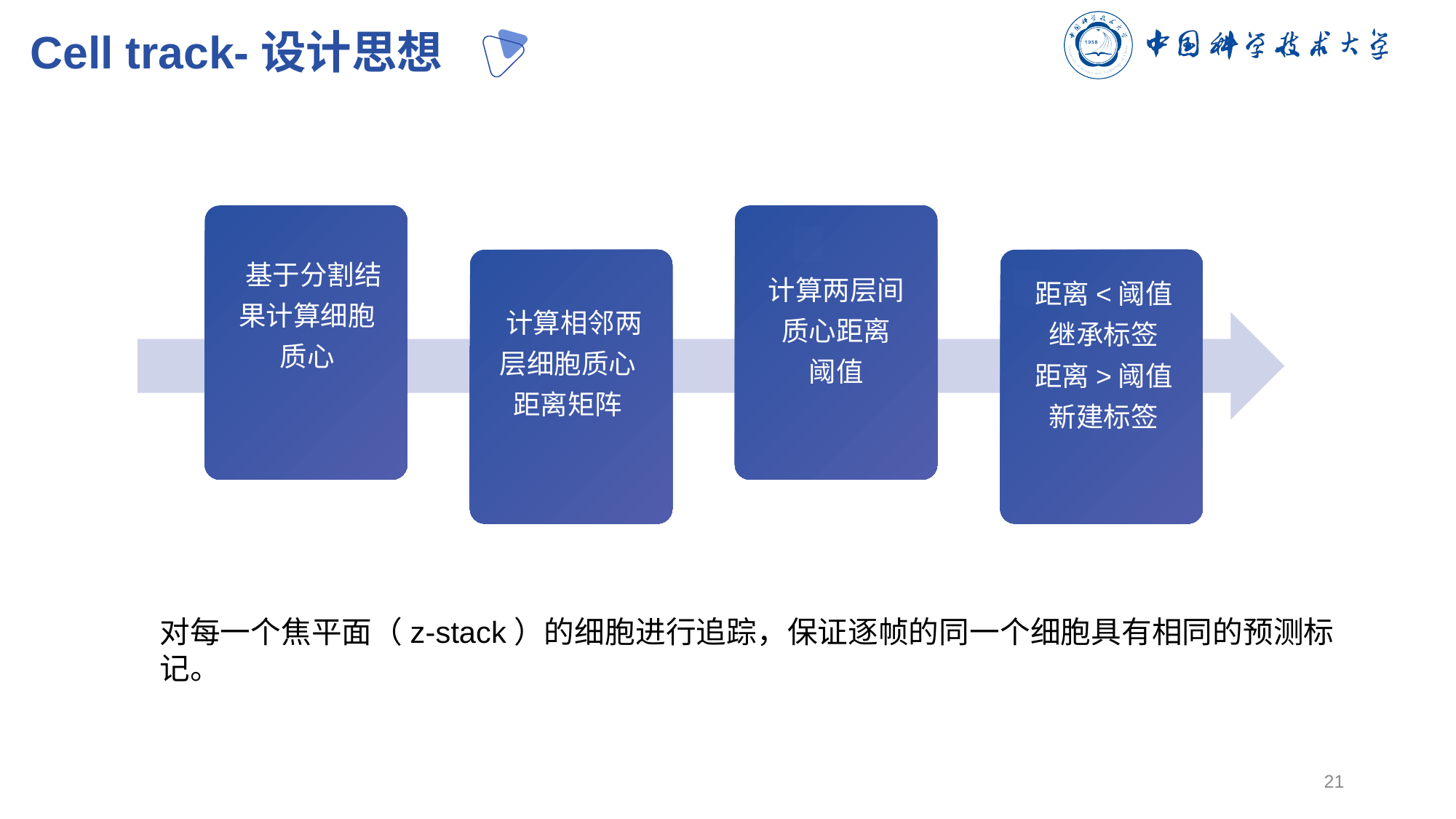

Cell track-设计思想

 基于分割结果计算细胞质心

计算两层间
质心距离
阈值

距离<阈值 继承标签
距离>阈值 新建标签

 计算相邻两层细胞质心距离矩阵

提高材料转化率
请在此输入具体的内容，内容应当精炼简洁，便于读者快速把握信息。
52
适当对内容进行分段，可增加信息的可阅读性。
%
相比于传统方法，可有效提高材料转化的效率
提高产能
请在此输入具体的内容，内容应当精炼简洁，便于读者快速把握信息。
75
对每一个焦平面（z-stack）的细胞进行追踪，保证逐帧的同一个细胞具有相同的预测标记。

适当对内容进行分段，可增加信息的可阅读性。
%
相比于传统方法，可有效提高工业化产能
21